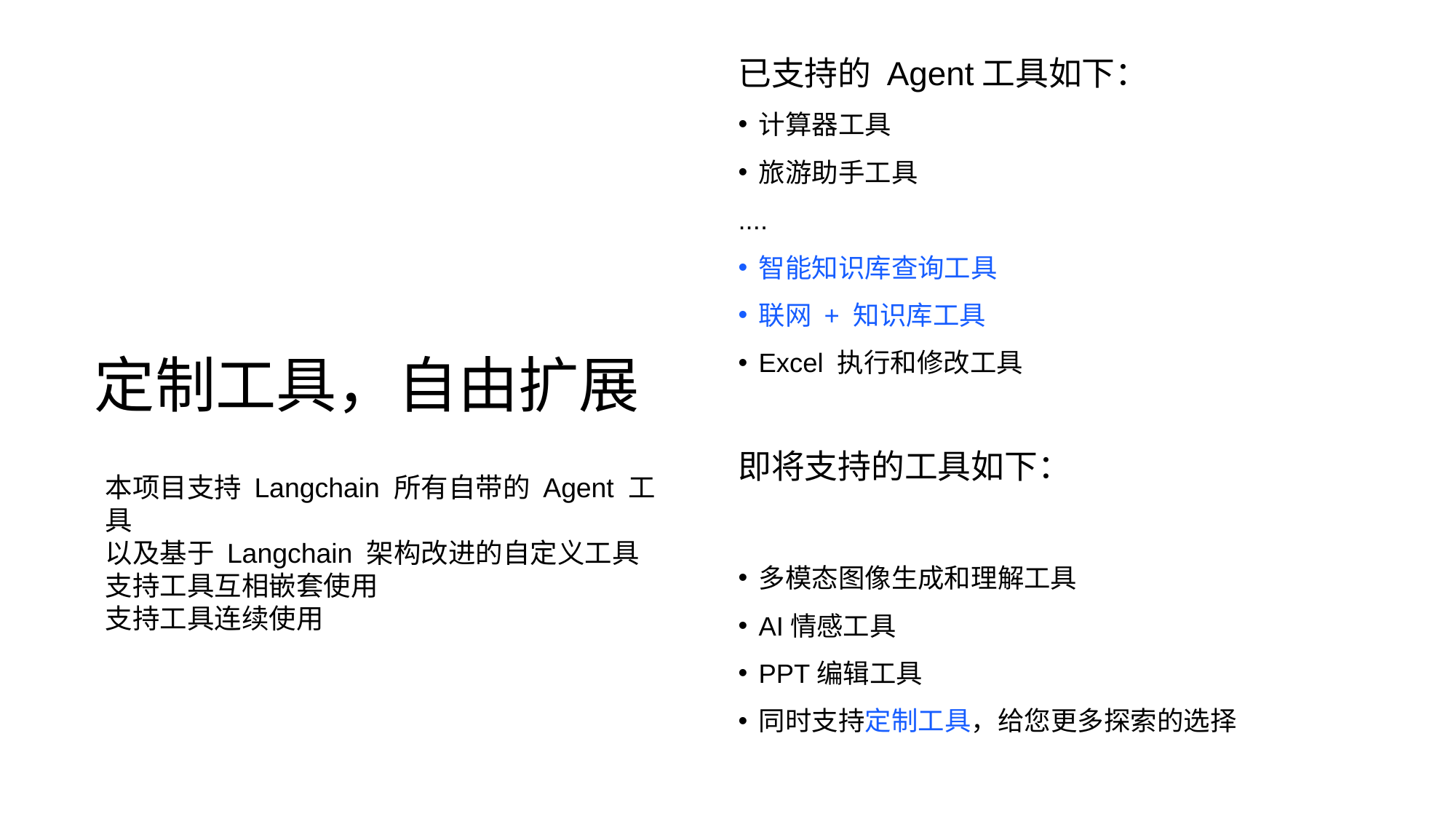

已支持的 Agent工具如下：
计算器工具
旅游助手工具
....
智能知识库查询工具
联网 + 知识库工具
Excel 执行和修改工具

即将支持的工具如下：

多模态图像生成和理解工具
AI情感工具
PPT编辑工具
同时支持定制工具，给您更多探索的选择

定制工具，自由扩展
本项目支持 Langchain 所有自带的 Agent 工具
以及基于 Langchain 架构改进的自定义工具
支持工具互相嵌套使用
支持工具连续使用